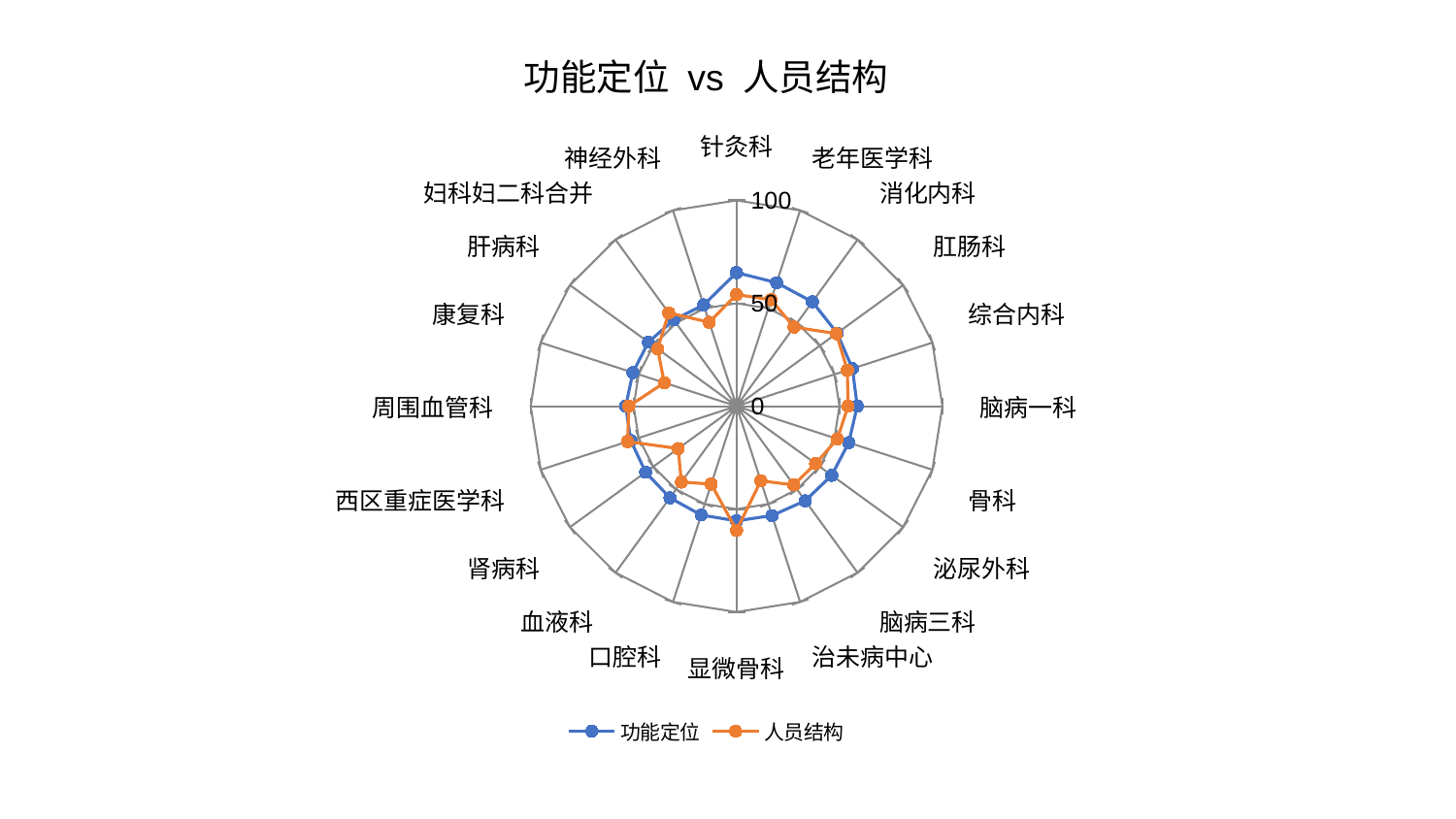

### Chart: 功能定位 vs 人员结构

| Category | 功能定位 | 人员结构 |
|---|---|---|
| 针灸科 | 64.90349573040584 | 54.23748933627434 |
| 老年医学科 | 63.08875986866262 | 54.38178232989339 |
| 消化内科 | 62.688655338586535 | 47.51891743782882 |
| 肛肠科 | 60.41752204953606 | 59.967325807460156 |
| 综合内科 | 59.19155032864072 | 56.606668909639545 |
| 脑病一科 | 58.605554659133354 | 54.20072632524567 |
| 骨科 | 57.32039556003155 | 51.475468079849634 |
| 泌尿外科 | 57.14860495067569 | 47.46543850768039 |
| 脑病三科 | 56.8032245192732 | 47.288900740038095 |
| 治未病中心 | 55.860591693268944 | 38.146734311157 |
| 显微骨科 | 55.73022898942876 | 60.33600592442637 |
| 口腔科 | 55.60428773212158 | 39.807612196998164 |
| 血液科 | 55.04926215388669 | 45.58343047019047 |
| 肾病科 | 54.60887441626183 | 35.037452383658234 |
| 西区重症医学科 | 54.04603675498027 | 55.6625840503063 |
| 周围血管科 | 53.83321688639399 | 52.33076016810402 |
| 康复科 | 52.96322866544945 | 36.90277606582772 |
| 肝病科 | 52.92770625868785 | 47.39568356986549 |
| 妇科妇二科合并 | 51.88932134224251 | 56.05988153488441 |
| 神经外科 | 51.74696241901464 | 42.89877055406647 |
37